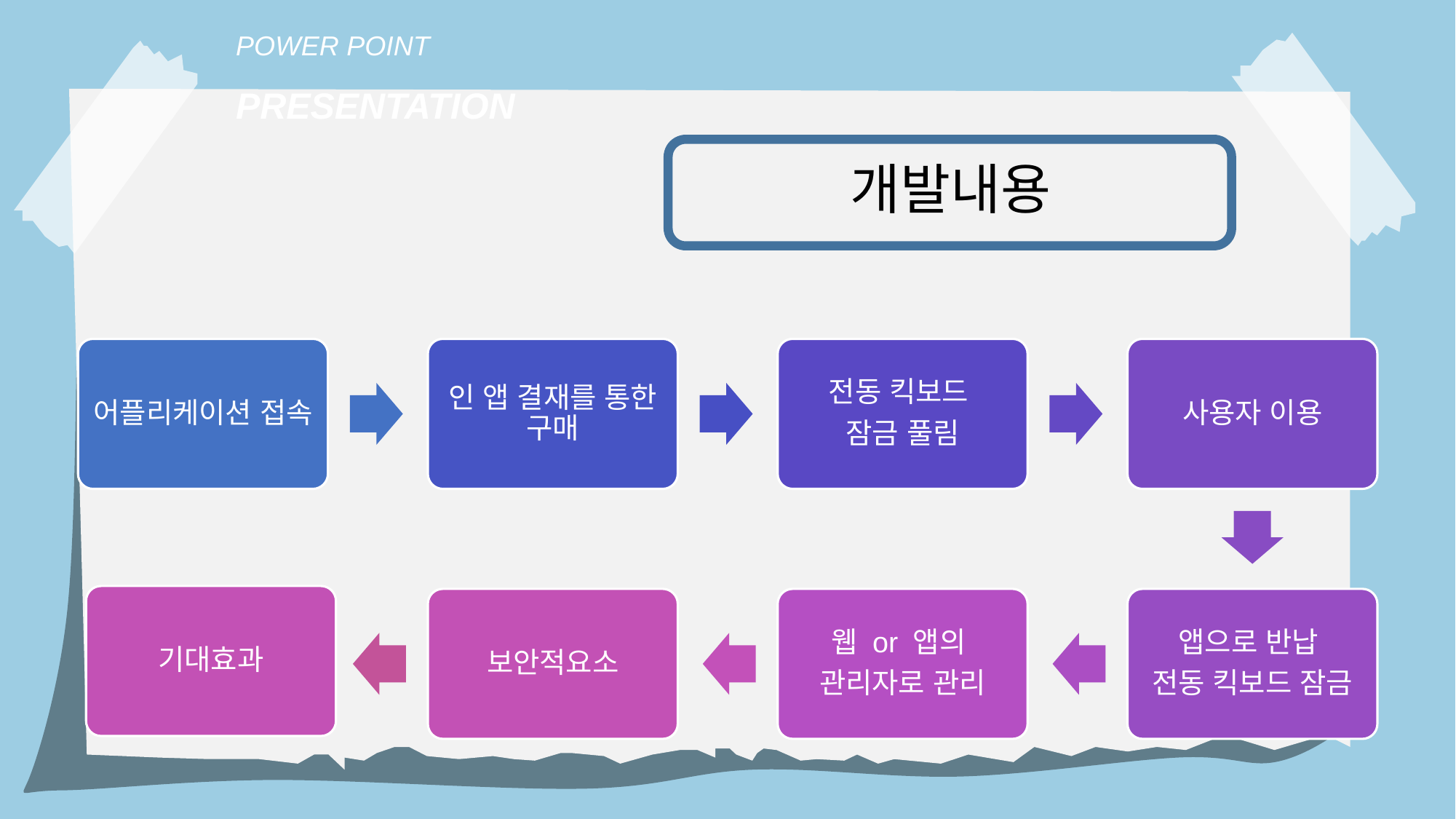

POWER POINT PRESENTATION

개발내용

어플리케이션 접속

인 앱 결재를 통한 구매

전동 킥보드
잠금 풀림

사용자 이용

기대효과
보안적요소

웹 or 앱의
관리자로 관리

앱으로 반납
전동 킥보드 잠금